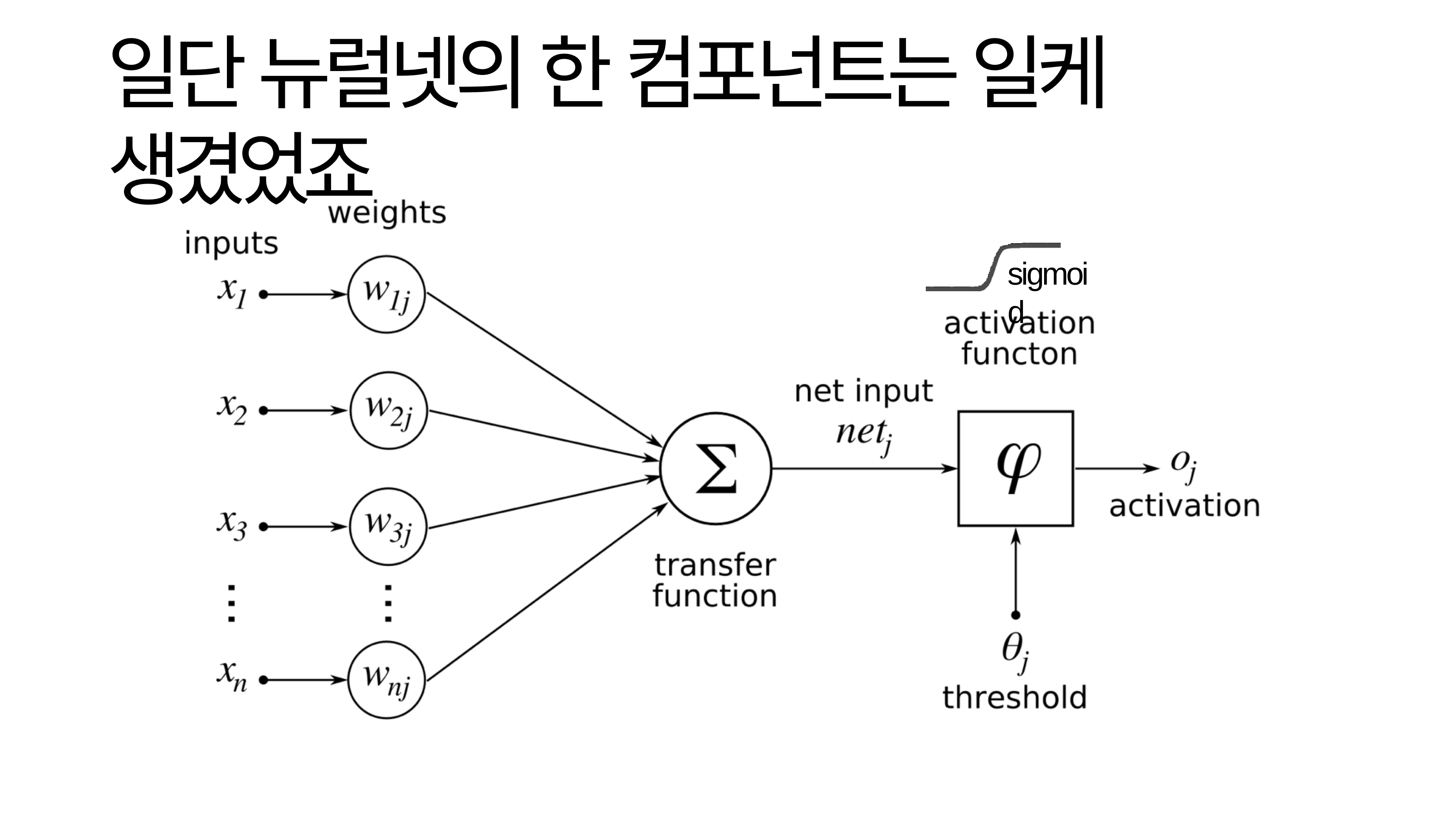

일단 뉴럴넷의 한 컴포넌트는 일케 생겼었죠

sigmoid